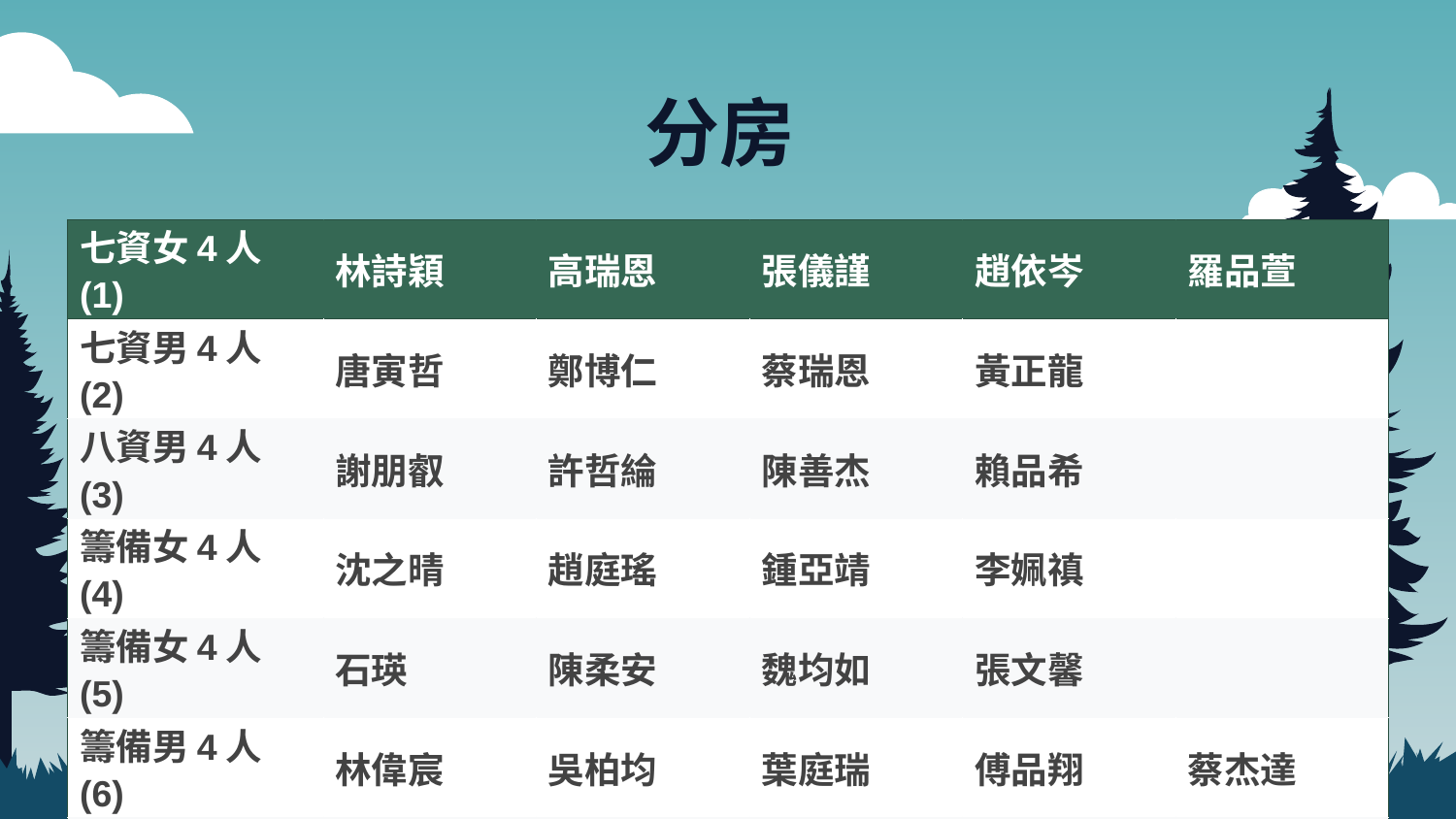

# 分房

| 七資女4人(1) | 林詩穎 | 高瑞恩 | 張儀謹 | 趙依岑 | 羅品萱 |
| --- | --- | --- | --- | --- | --- |
| 七資男4人(2) | 唐寅哲 | 鄭博仁 | 蔡瑞恩 | 黃正龍 |  |
| 八資男4人(3) | 謝朋叡 | 許哲綸 | 陳善杰 | 賴品希 |  |
| 籌備女4人(4) | 沈之晴 | 趙庭瑤 | 鍾亞靖 | 李姵禛 |  |
| 籌備女4人(5) | 石瑛 | 陳柔安 | 魏均如 | 張文馨 |  |
| 籌備男4人(6) | 林偉宸 | 吳柏均 | 葉庭瑞 | 傅品翔 | 蔡杰達 |
| 師長女4人(7) | 陳敏華 | 劉象新 | 陳韋伃 |  |  |
| 家長女4人(8) | 林昱彤 | 黃宜玲 | 黎佩玲 |  |  |
| 師長混4人(9) | 李連財 | 林雅卉 |  |  |  |
| 家長混4人(10) | 鍾豐仰 | 鍾定橙 | 張憶婷 |  |  |